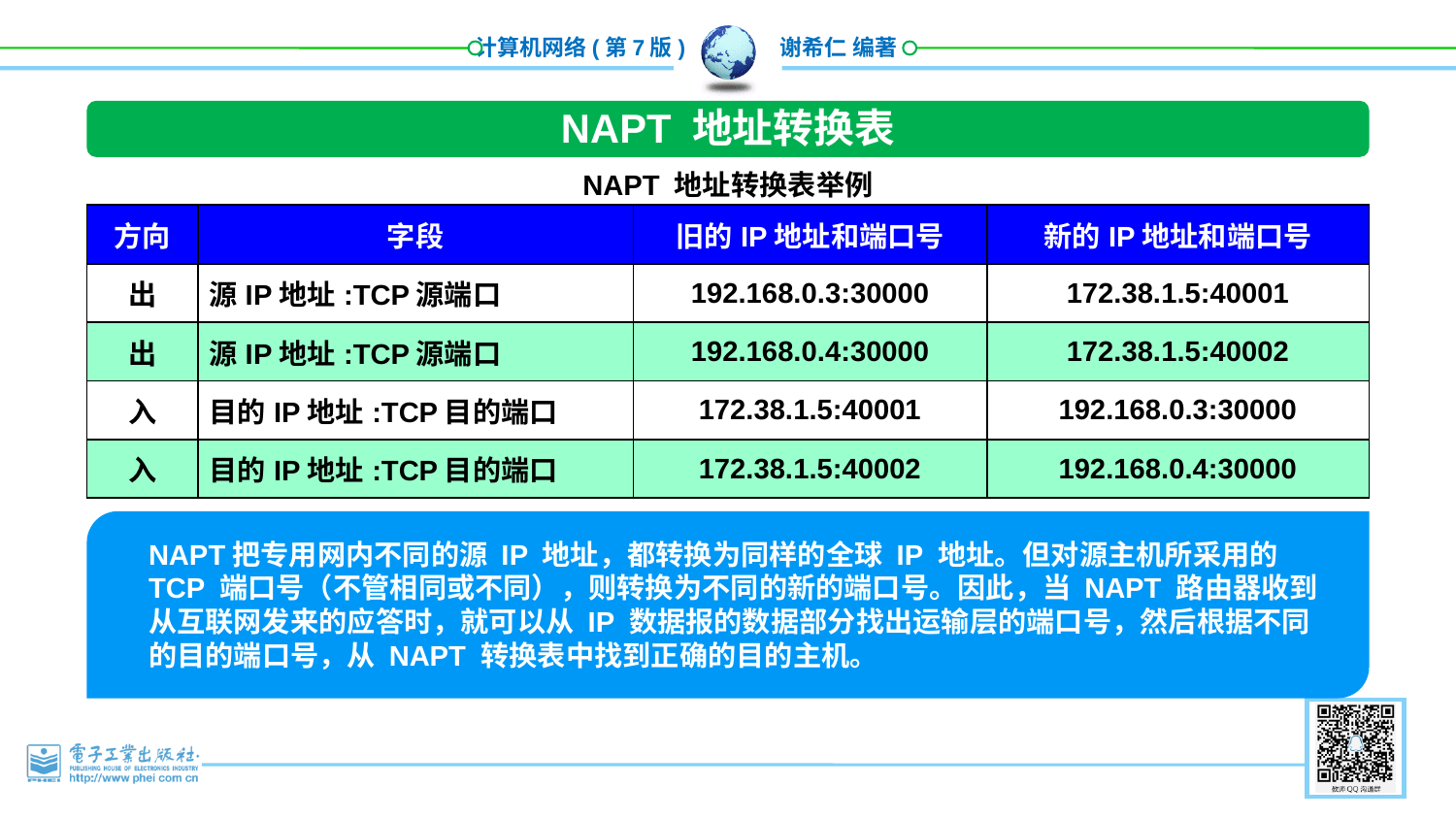

NAPT 地址转换表

NAPT 地址转换表举例
| 方向 | 字段 | 旧的IP地址和端口号 | 新的IP地址和端口号 |
| --- | --- | --- | --- |
| 出 | 源IP地址:TCP源端口 | 192.168.0.3:30000 | 172.38.1.5:40001 |
| 出 | 源IP地址:TCP源端口 | 192.168.0.4:30000 | 172.38.1.5:40002 |
| 入 | 目的IP地址:TCP目的端口 | 172.38.1.5:40001 | 192.168.0.3:30000 |
| 入 | 目的IP地址:TCP目的端口 | 172.38.1.5:40002 | 192.168.0.4:30000 |

NAPT把专用网内不同的源 IP 地址，都转换为同样的全球 IP 地址。但对源主机所采用的 TCP 端口号（不管相同或不同），则转换为不同的新的端口号。因此，当 NAPT 路由器收到从互联网发来的应答时，就可以从 IP 数据报的数据部分找出运输层的端口号，然后根据不同的目的端口号，从 NAPT 转换表中找到正确的目的主机。